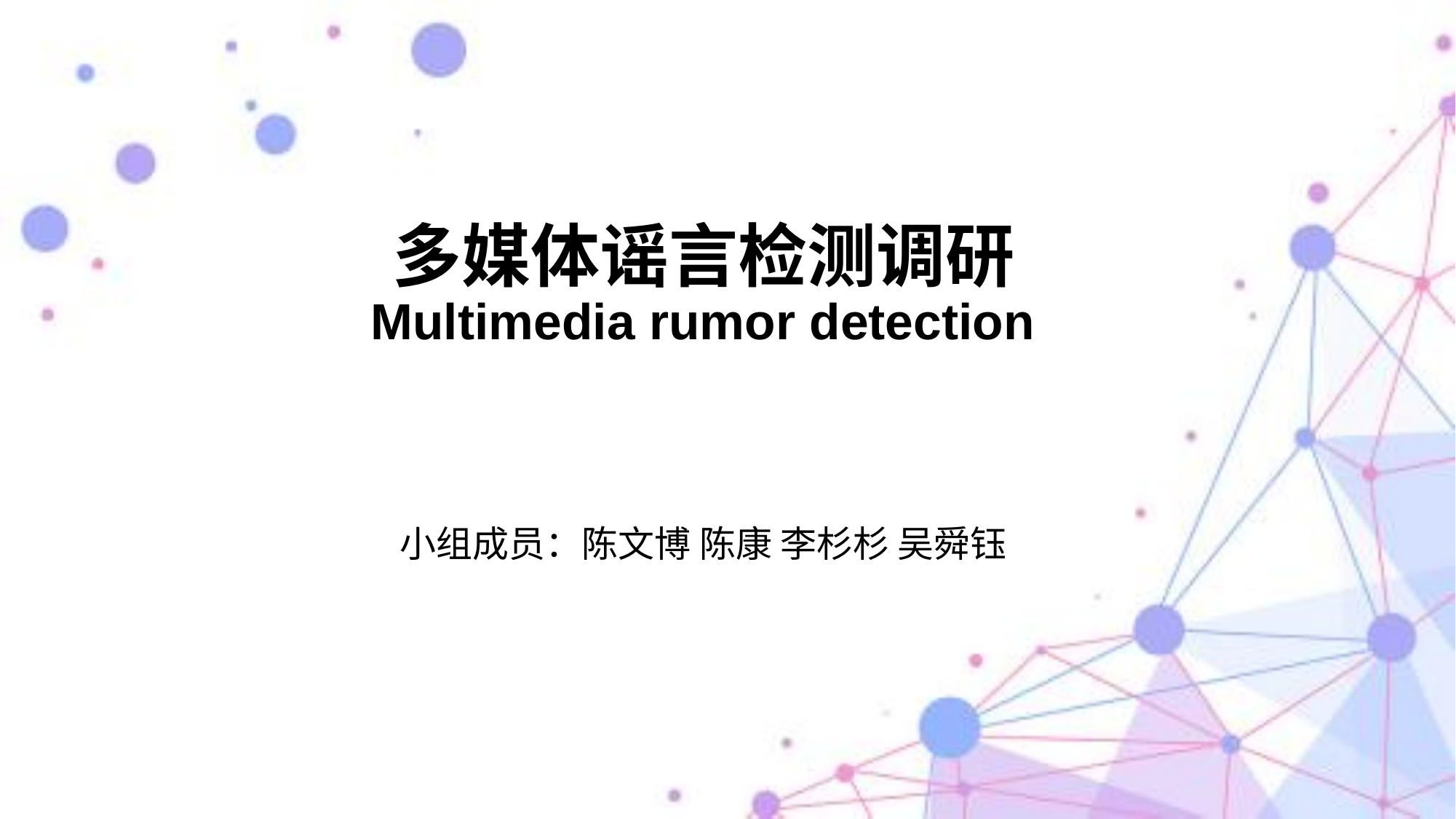

# 多媒体谣言检测调研 Multimedia rumor detection
小组成员：陈文博 陈康 李杉杉 吴舜钰